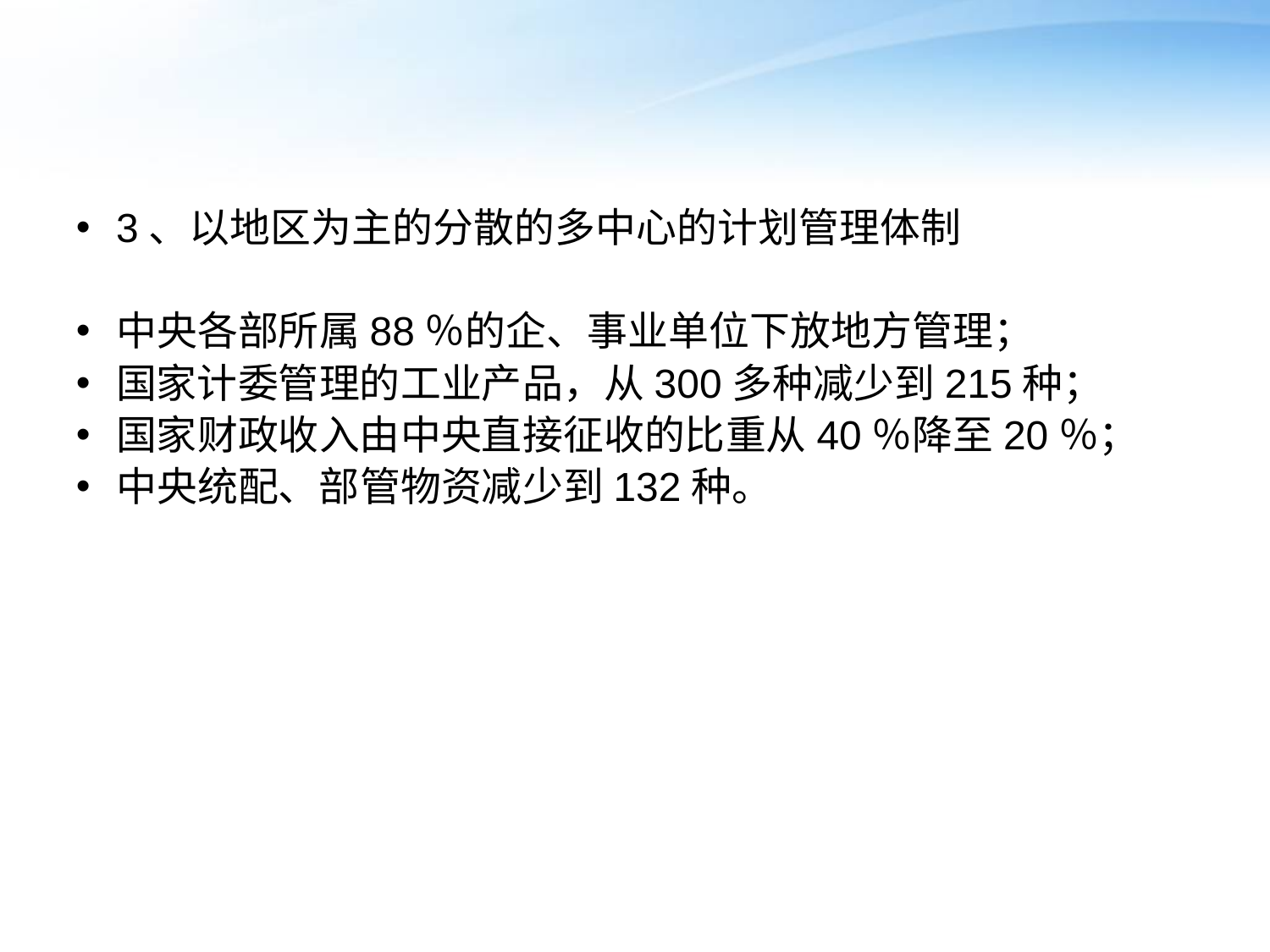

#
3、以地区为主的分散的多中心的计划管理体制

中央各部所属88％的企、事业单位下放地方管理；
国家计委管理的工业产品，从300多种减少到215种；
国家财政收入由中央直接征收的比重从40％降至20％；
中央统配、部管物资减少到132种。